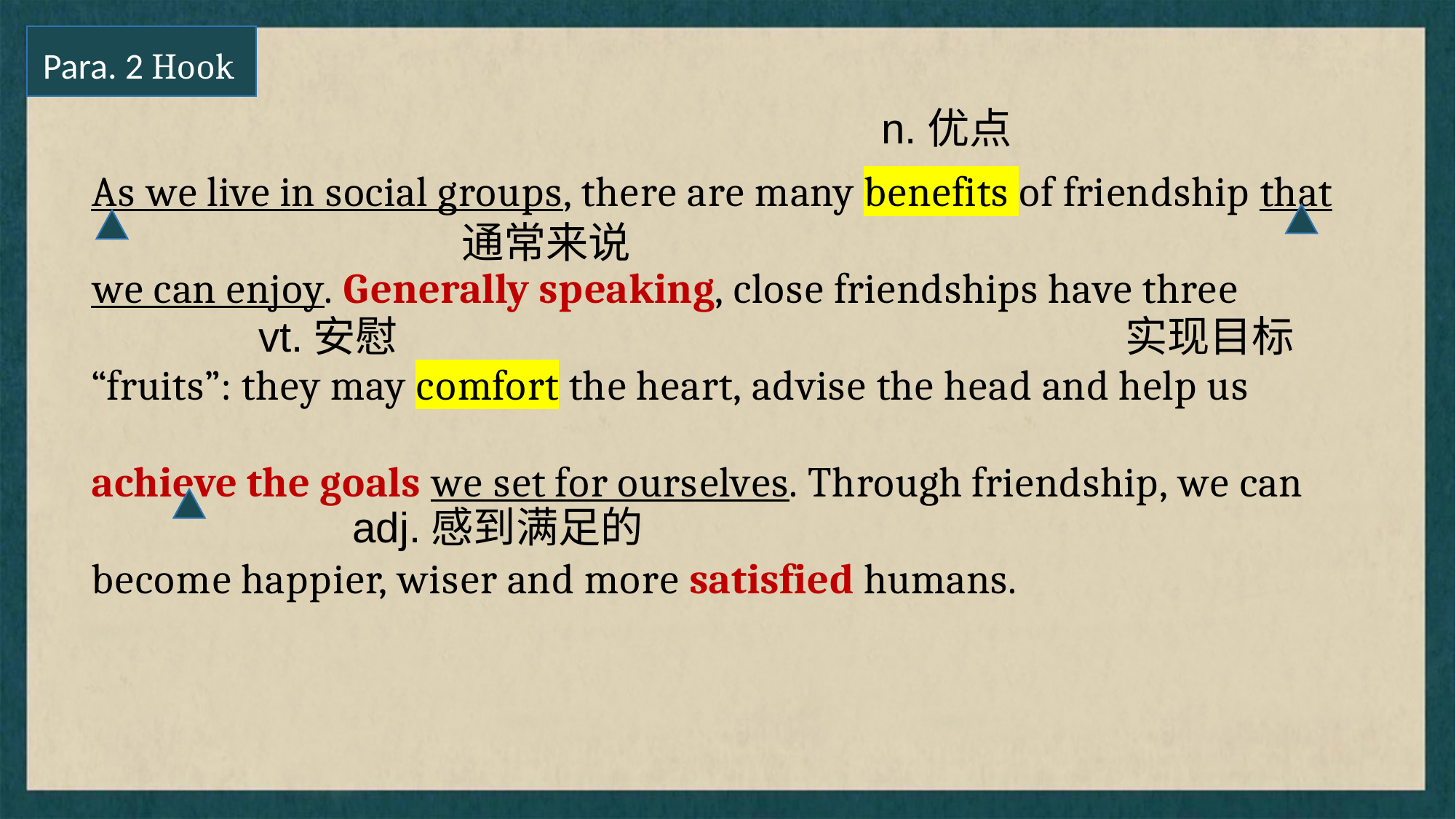

Para. 2 Hook
n.优点
As we live in social groups, there are many benefits of friendship that we can enjoy. Generally speaking, close friendships have three “fruits”: they may comfort the heart, advise the head and help us achieve the goals we set for ourselves. Through friendship, we can become happier, wiser and more satisfied humans.

通常来说
vt.安慰
实现目标

adj.感到满足的